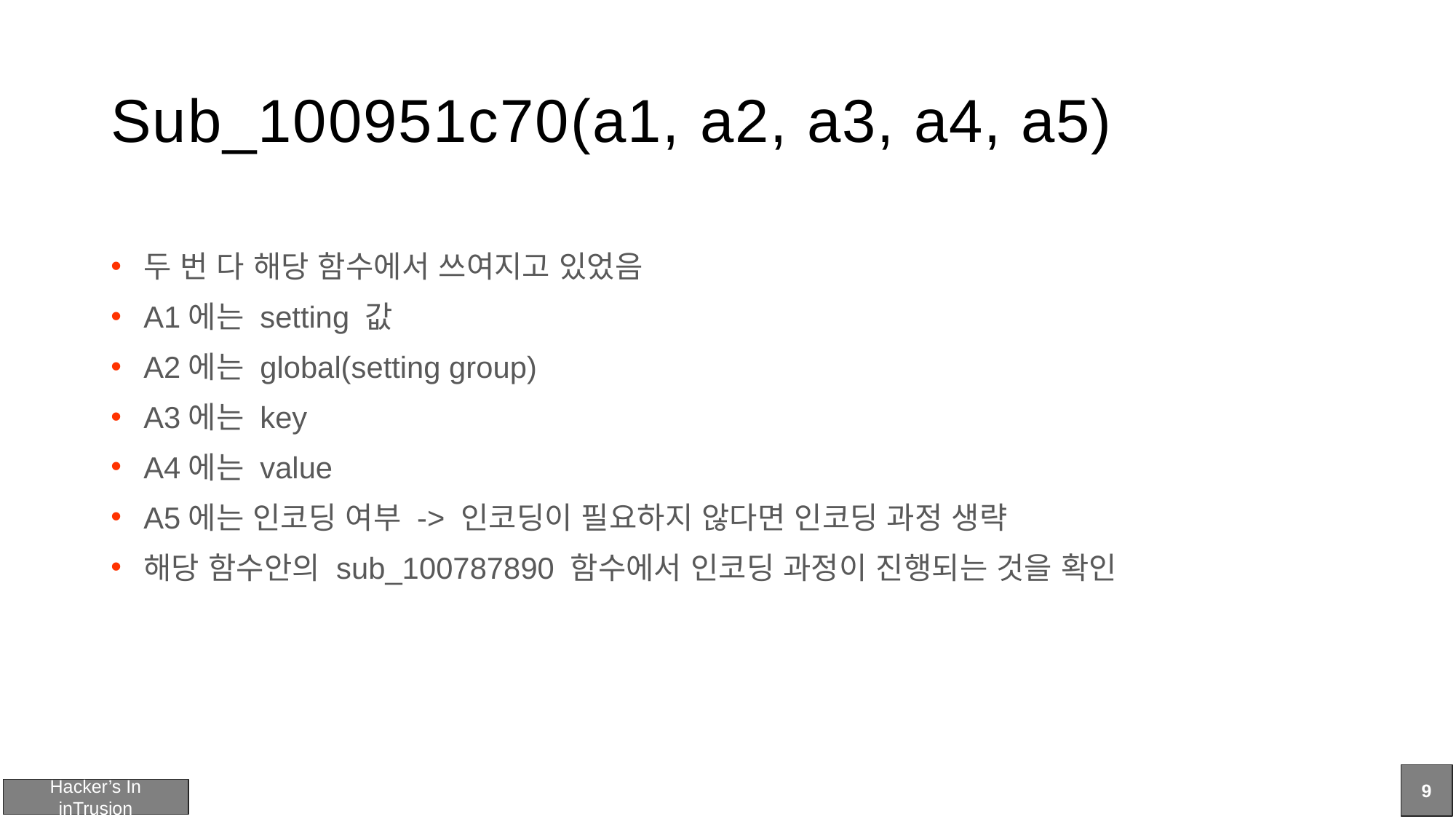

# Sub_100951c70(a1, a2, a3, a4, a5)
두 번 다 해당 함수에서 쓰여지고 있었음
A1에는 setting 값
A2에는 global(setting group)
A3에는 key
A4에는 value
A5에는 인코딩 여부 -> 인코딩이 필요하지 않다면 인코딩 과정 생략
해당 함수안의 sub_100787890 함수에서 인코딩 과정이 진행되는 것을 확인

9
Hacker’s In inTrusion